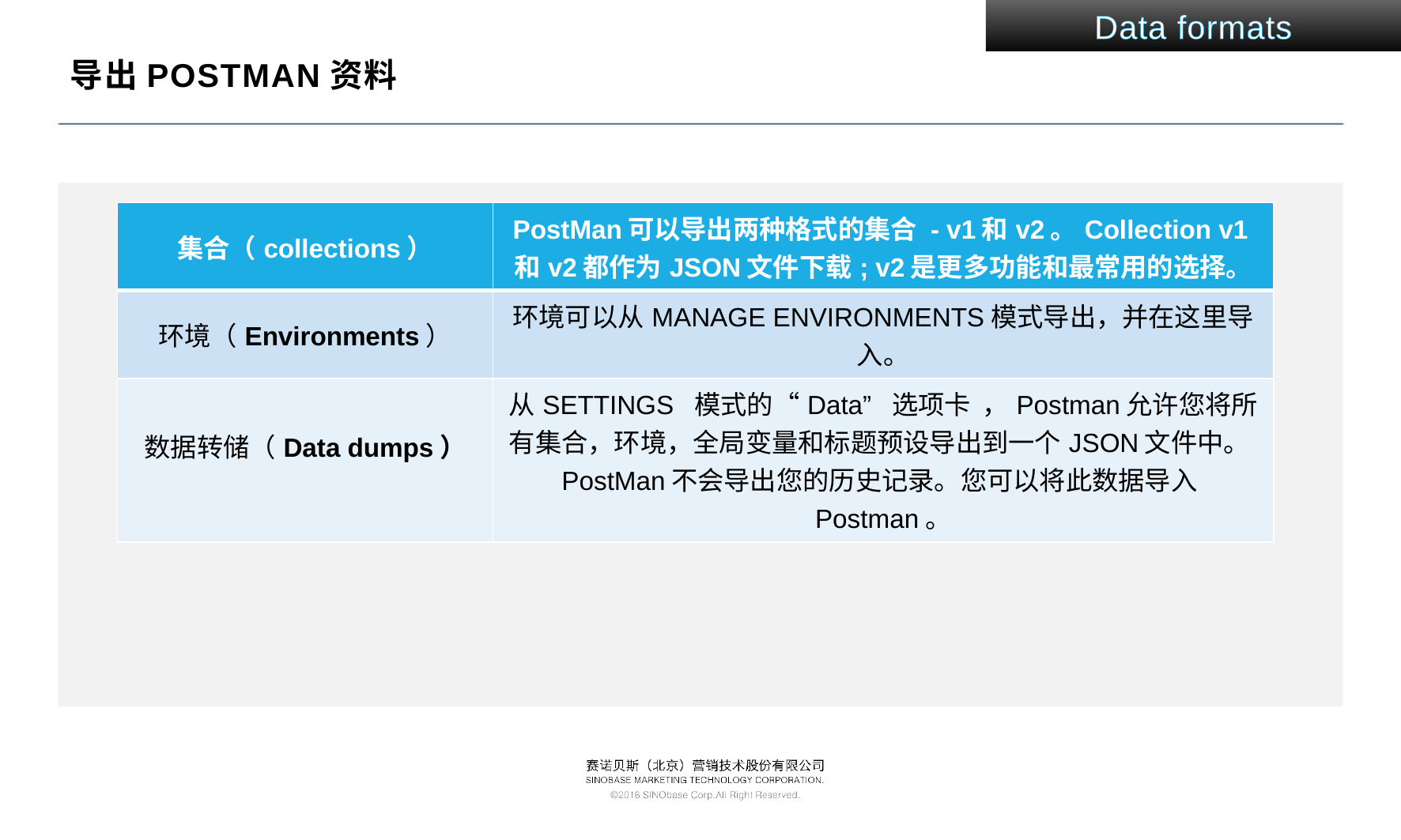

Data formats
# 导出PostMan资料
| 集合（collections） | PostMan可以导出两种格式的集合 - v1和v2。Collection v1和v2都作为JSON文件下载; v2是更多功能和最常用的选择。 |
| --- | --- |
| 环境（Environments） | 环境可以从MANAGE ENVIRONMENTS模式导出，并在这里导入。 |
| 数据转储（Data dumps） | 从SETTINGS 模式的“Data” 选项卡 ，Postman允许您将所有集合，环境，全局变量和标题预设导出到一个JSON文件中。PostMan不会导出您的历史记录。您可以将此数据导入Postman。 |